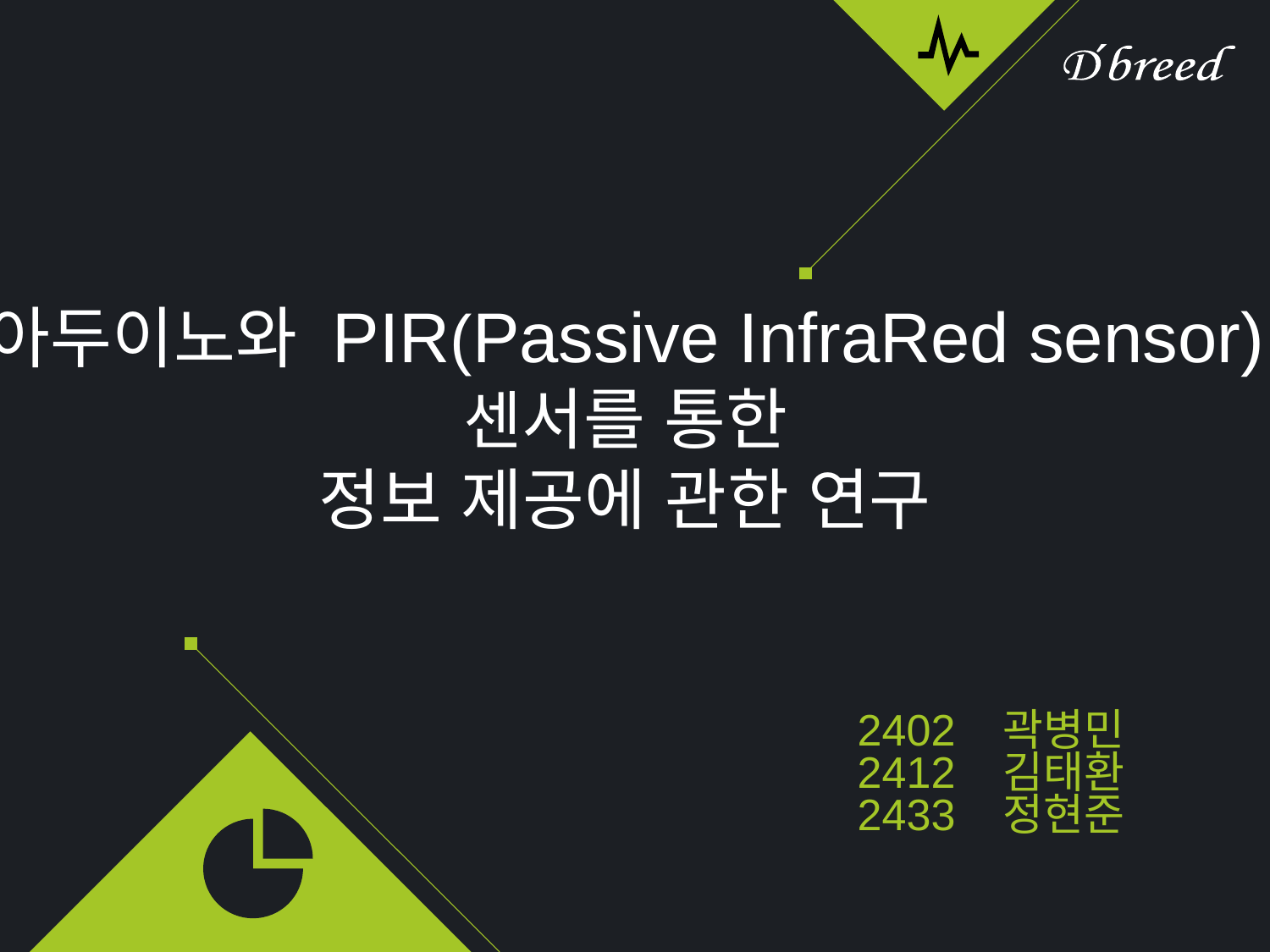

아두이노와 PIR(Passive InfraRed sensor)센서를 통한
정보 제공에 관한 연구
2402   곽병민
2412   김태환
2433   정현준